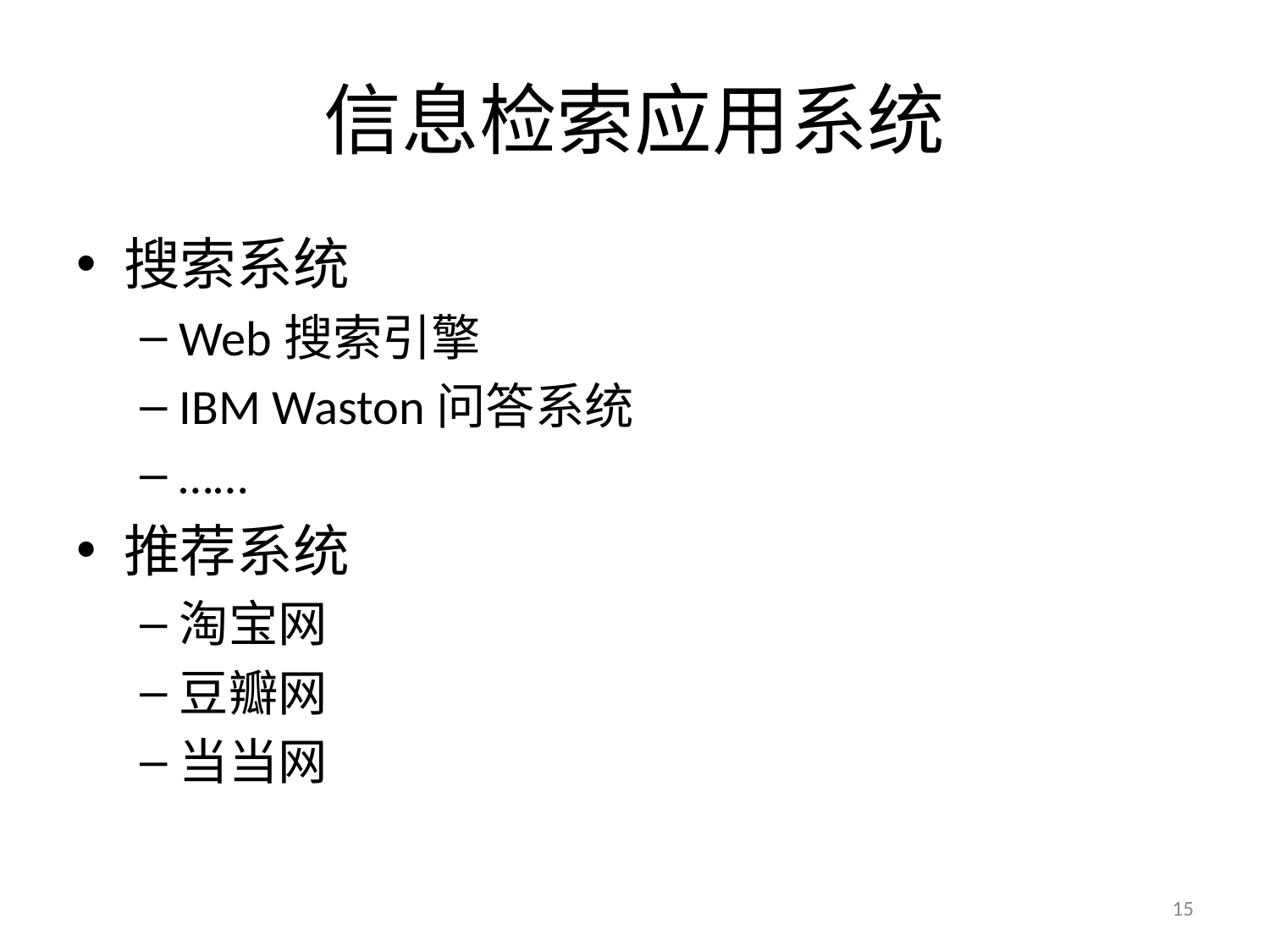

# 信息检索应用系统
搜索系统
Web搜索引擎
IBM Waston问答系统
……
推荐系统
淘宝网
豆瓣网
当当网
15